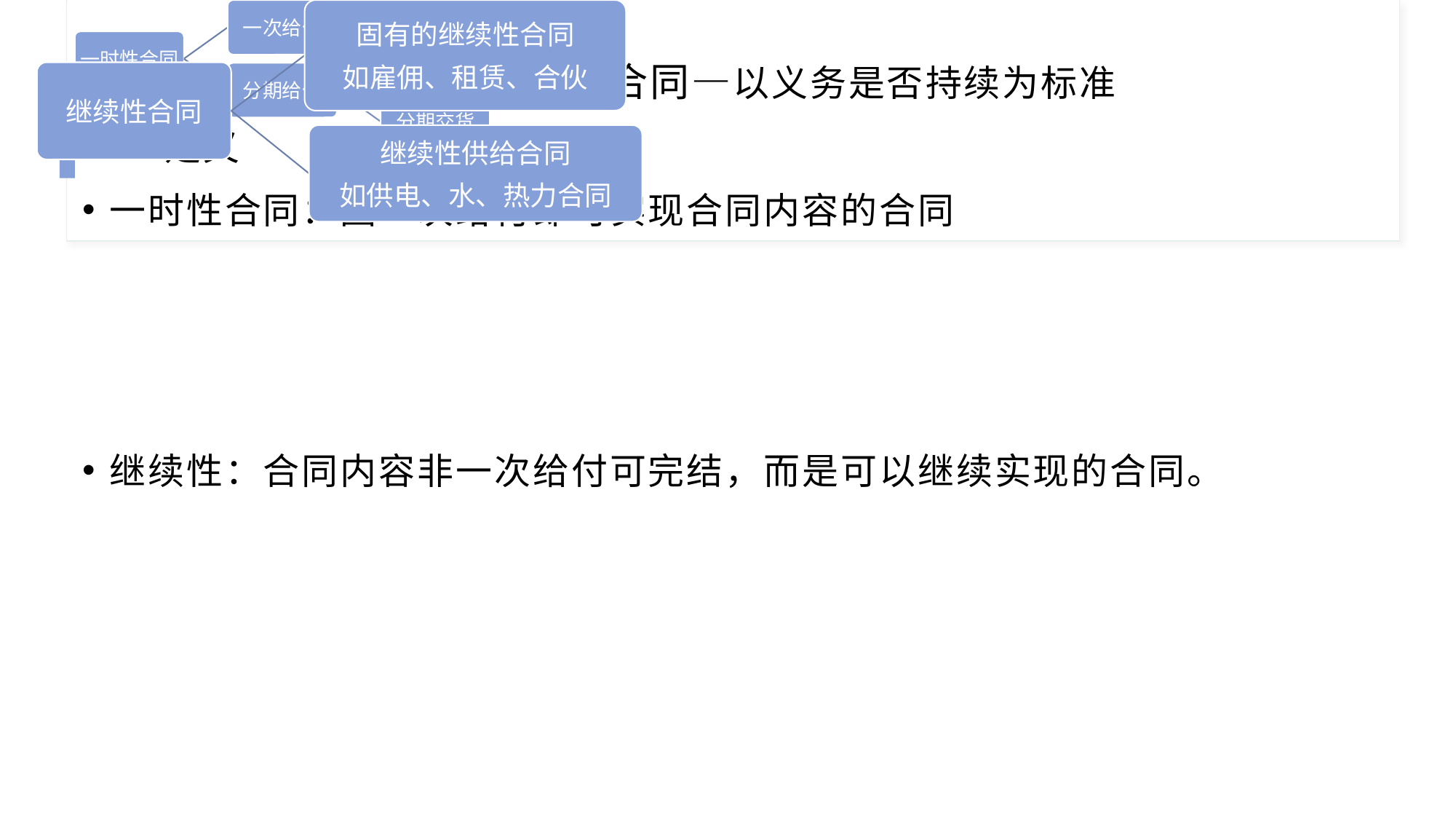

（六）一时性合同、继续性合同—以义务是否持续为标准
1. 定义
一时性合同：因一次给付即可实现合同内容的合同

继续性：合同内容非一次给付可完结，而是可以继续实现的合同。

一时性合同

一次给付

分期给付

分期付款

分期交货
继续性合同

固有的继续性合同
如雇佣、租赁、合伙

继续性供给合同
如供电、水、热力合同